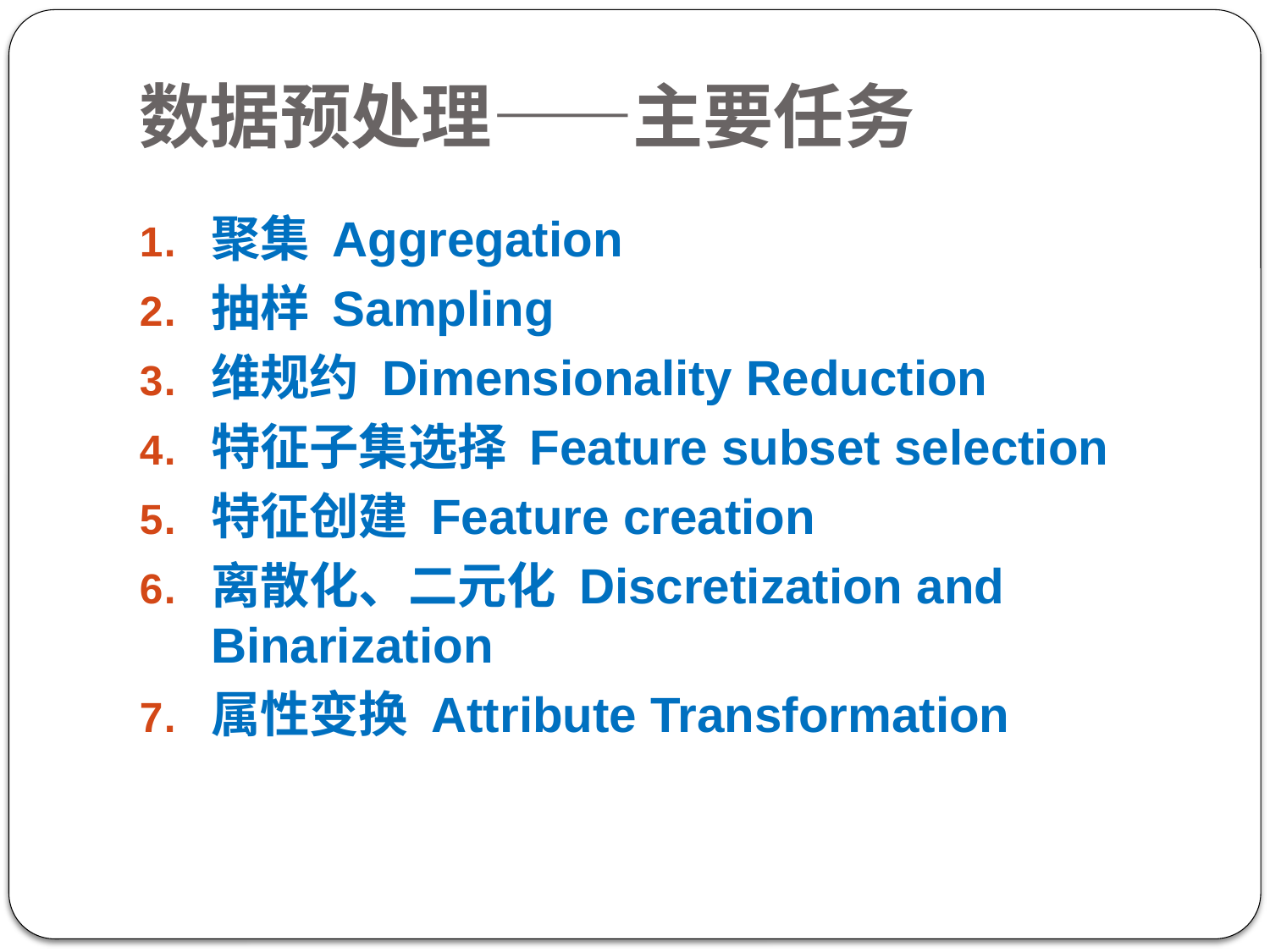

# 数据预处理——主要任务
聚集 Aggregation
抽样 Sampling
维规约 Dimensionality Reduction
特征子集选择 Feature subset selection
特征创建 Feature creation
离散化、二元化 Discretization and Binarization
属性变换 Attribute Transformation